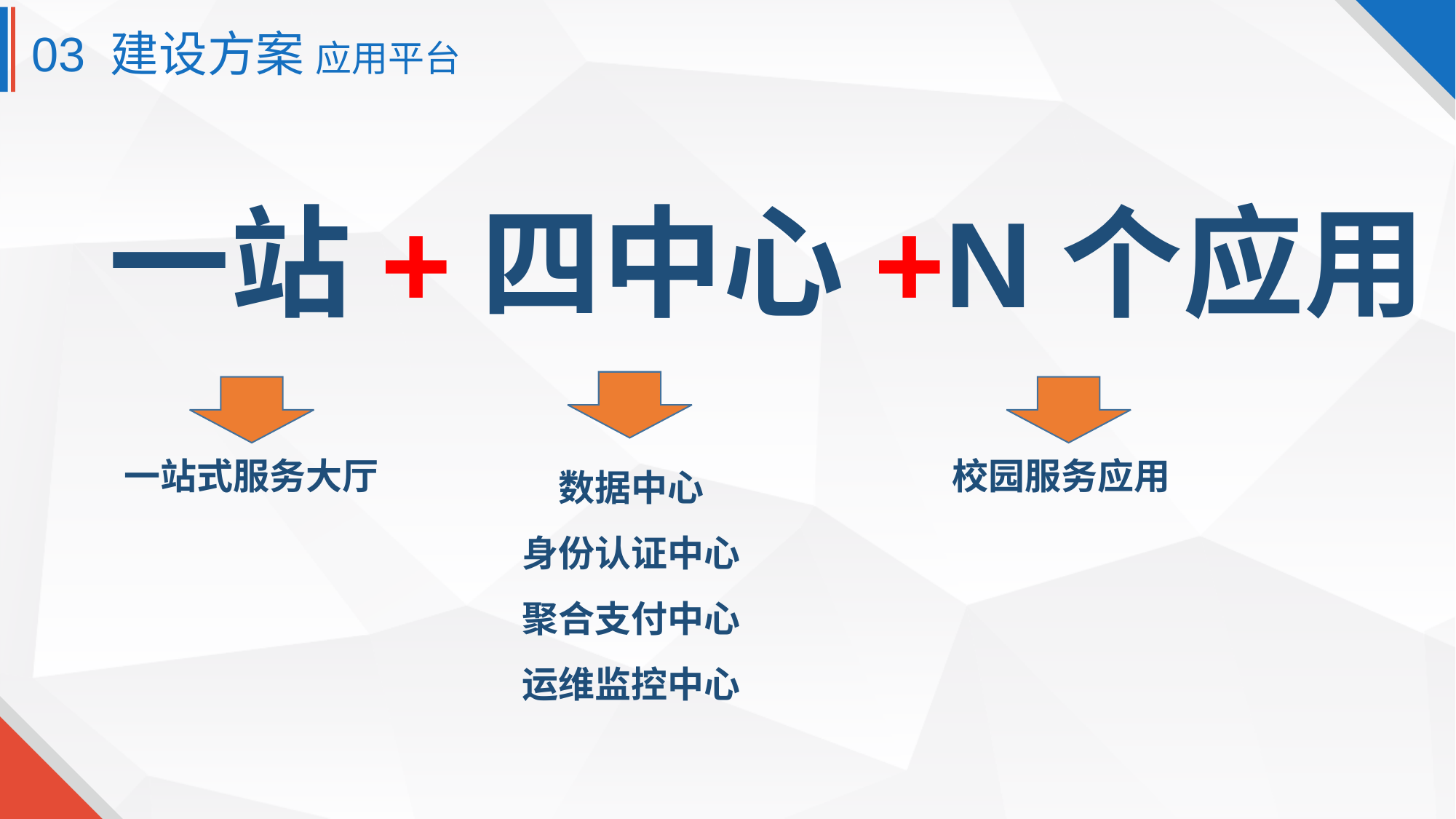

03 建设方案 应用平台
一站+四中心+N个应用

数据中心
身份认证中心
聚合支付中心
运维监控中心
校园服务应用
一站式服务大厅